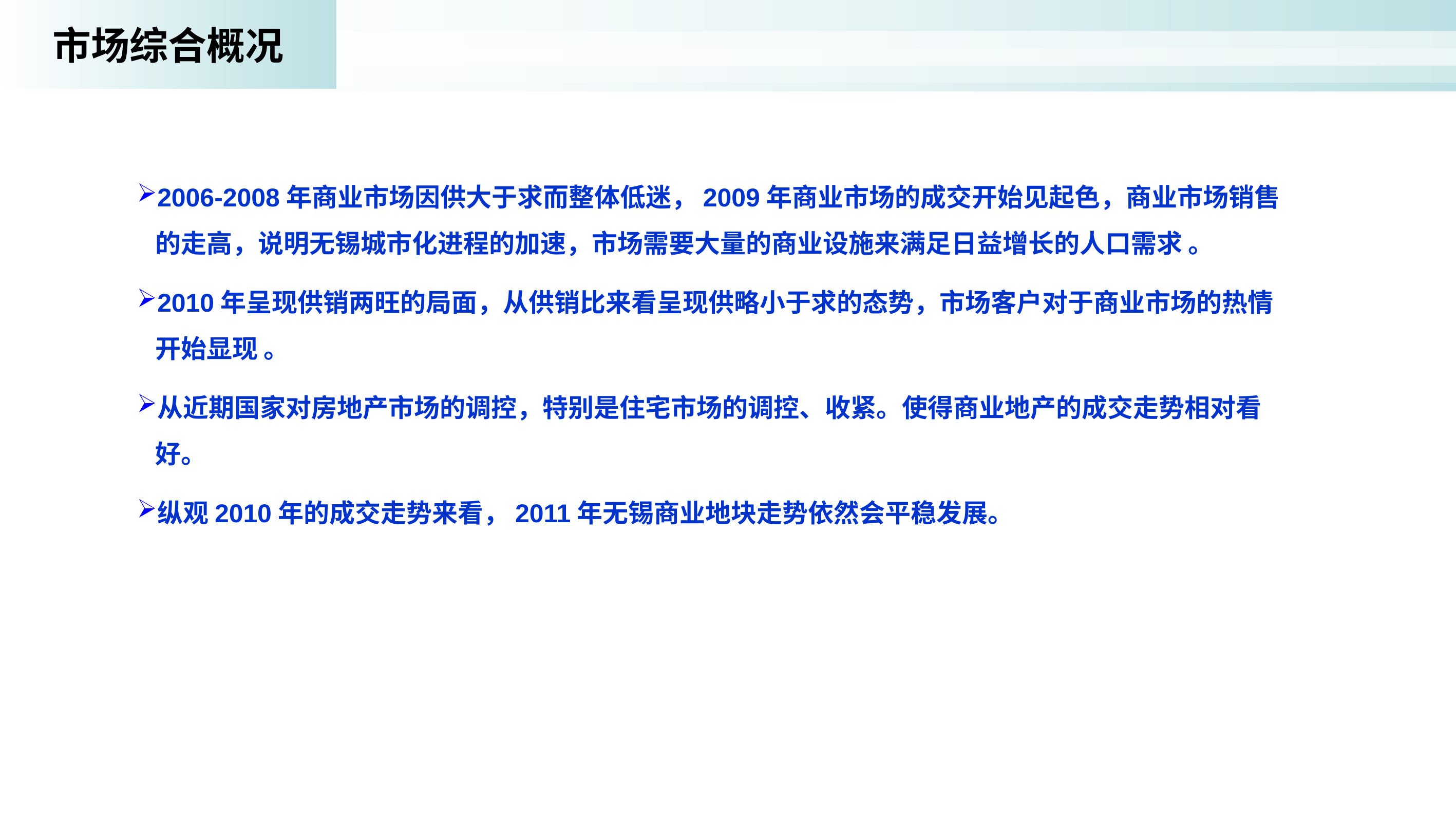

市场综合概况
2006-2008年商业市场因供大于求而整体低迷，2009年商业市场的成交开始见起色，商业市场销售的走高，说明无锡城市化进程的加速，市场需要大量的商业设施来满足日益增长的人口需求 。
2010年呈现供销两旺的局面，从供销比来看呈现供略小于求的态势，市场客户对于商业市场的热情开始显现 。
从近期国家对房地产市场的调控，特别是住宅市场的调控、收紧。使得商业地产的成交走势相对看好。
纵观2010年的成交走势来看，2011年无锡商业地块走势依然会平稳发展。